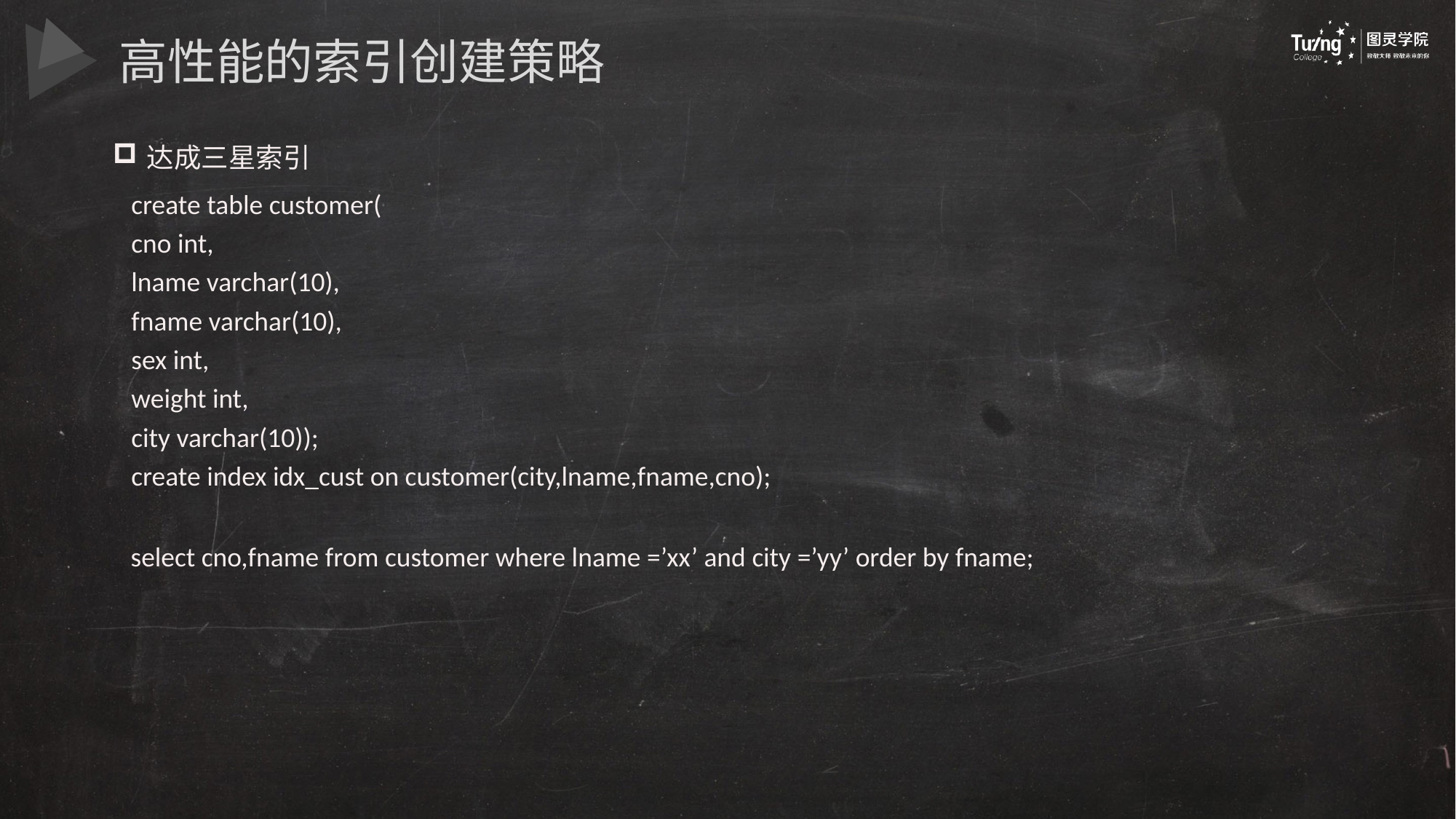

高性能的索引创建策略
达成三星索引
create table customer(
cno int,
lname varchar(10),
fname varchar(10),
sex int,
weight int,
city varchar(10));
create index idx_cust on customer(city,lname,fname,cno);
select cno,fname from customer where lname =’xx’ and city =’yy’ order by fname;